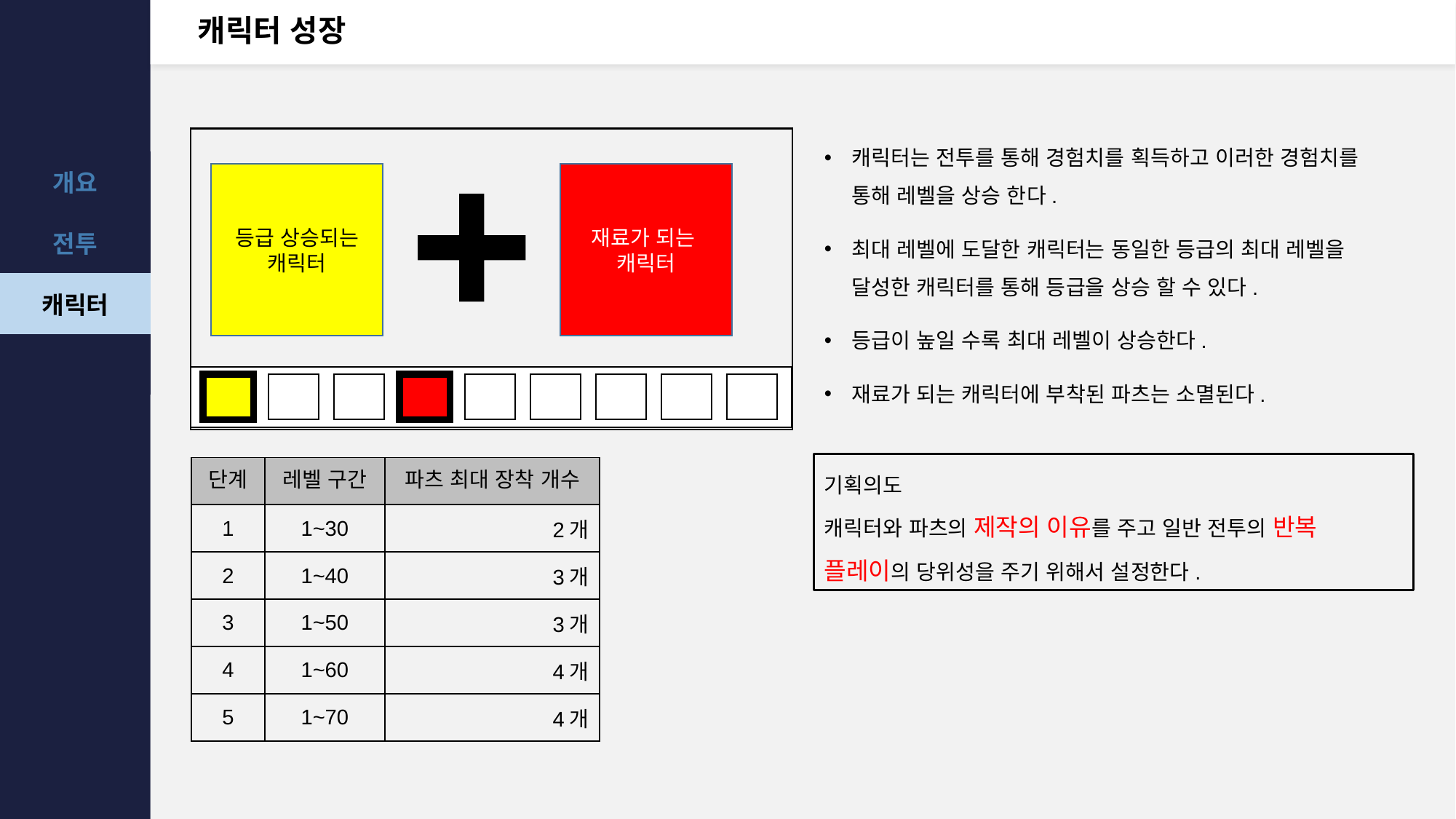

# 캐릭터 성장
캐릭터는 전투를 통해 경험치를 획득하고 이러한 경험치를 통해 레벨을 상승 한다.
최대 레벨에 도달한 캐릭터는 동일한 등급의 최대 레벨을 달성한 캐릭터를 통해 등급을 상승 할 수 있다.
등급이 높일 수록 최대 레벨이 상승한다.
재료가 되는 캐릭터에 부착된 파츠는 소멸된다.

등급 상승되는 캐릭터
재료가 되는
캐릭터

기획의도
캐릭터와 파츠의 제작의 이유를 주고 일반 전투의 반복 플레이의 당위성을 주기 위해서 설정한다.
| 단계 | 레벨 구간 | 파츠 최대 장착 개수 |
| --- | --- | --- |
| 1 | 1~30 | 2개 |
| 2 | 1~40 | 3개 |
| 3 | 1~50 | 3개 |
| 4 | 1~60 | 4개 |
| 5 | 1~70 | 4개 |